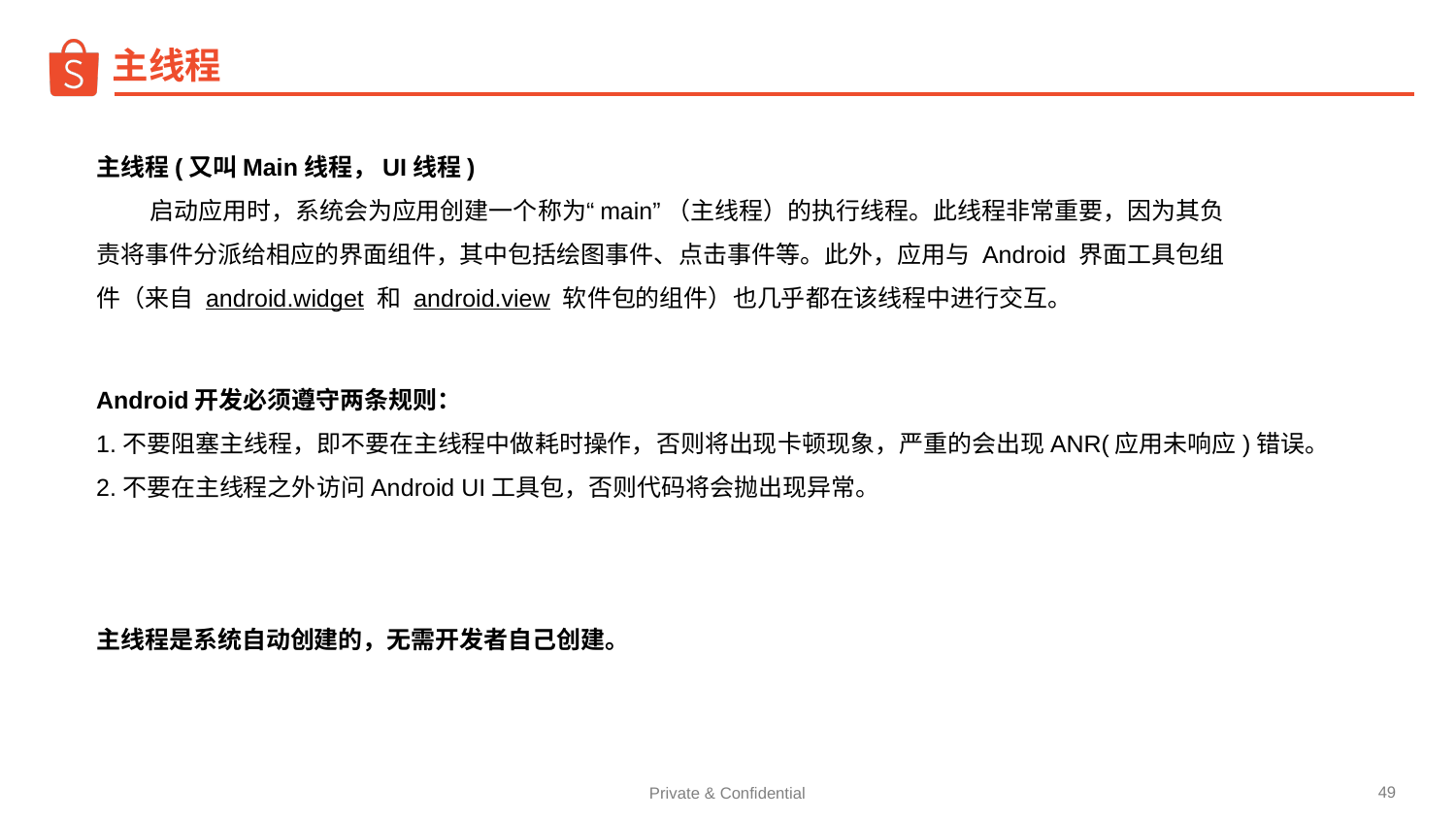

主线程
主线程(又叫Main线程，UI线程)
       启动应用时，系统会为应用创建一个称为“main”（主线程）的执行线程。此线程非常重要，因为其负责将事件分派给相应的界面组件，其中包括绘图事件、点击事件等。此外，应用与 Android 界面工具包组件（来自 android.widget 和 android.view 软件包的组件）也几乎都在该线程中进行交互。
Android开发必须遵守两条规则：
1.不要阻塞主线程，即不要在主线程中做耗时操作，否则将出现卡顿现象，严重的会出现ANR(应用未响应)错误。
2.不要在主线程之外访问Android UI工具包，否则代码将会抛出现异常。
简介
主线程是系统自动创建的，无需开发者自己创建。
49